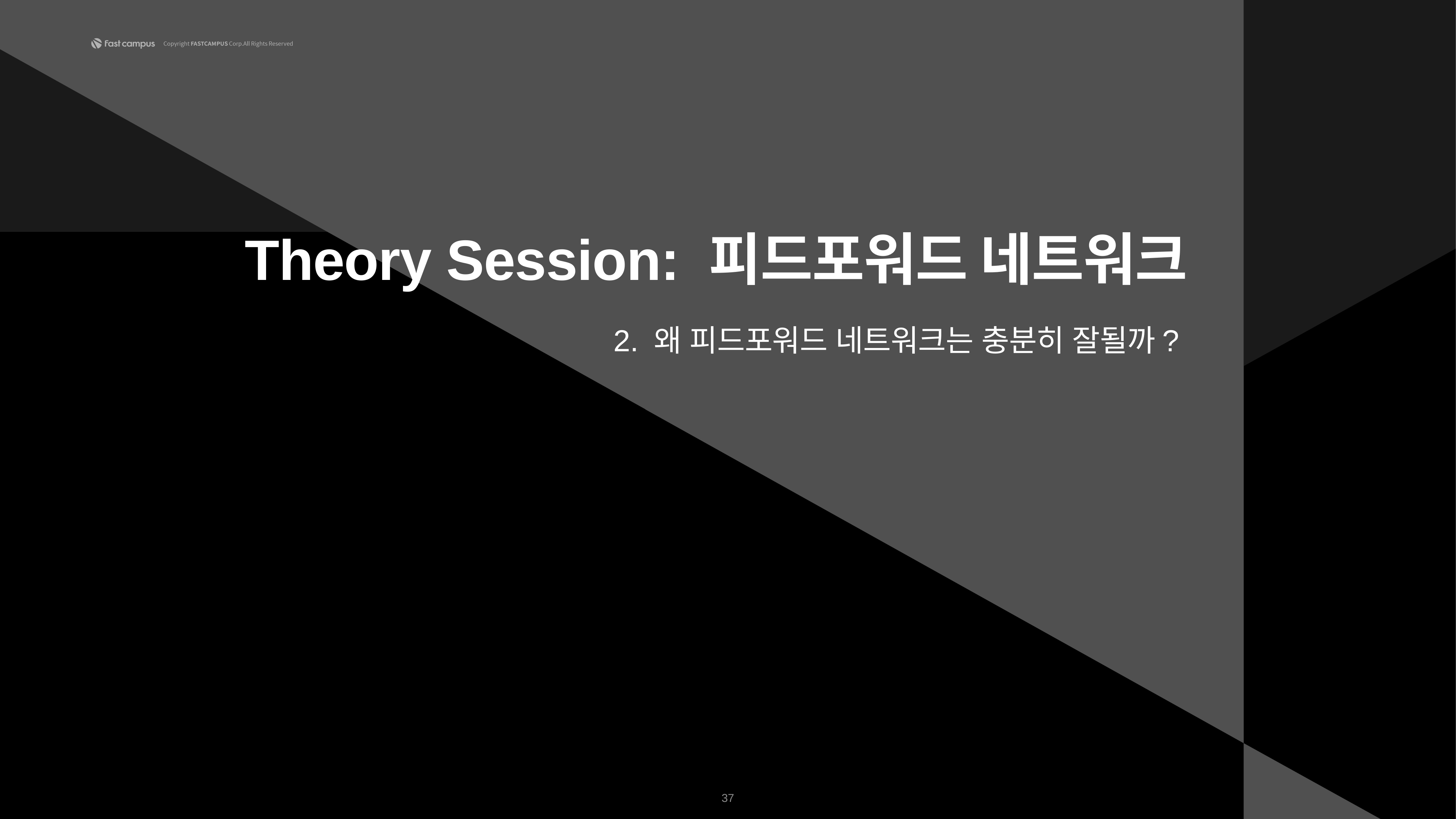

Theory Session: 피드포워드 네트워크

2. 왜 피드포워드 네트워크는 충분히 잘될까?
37